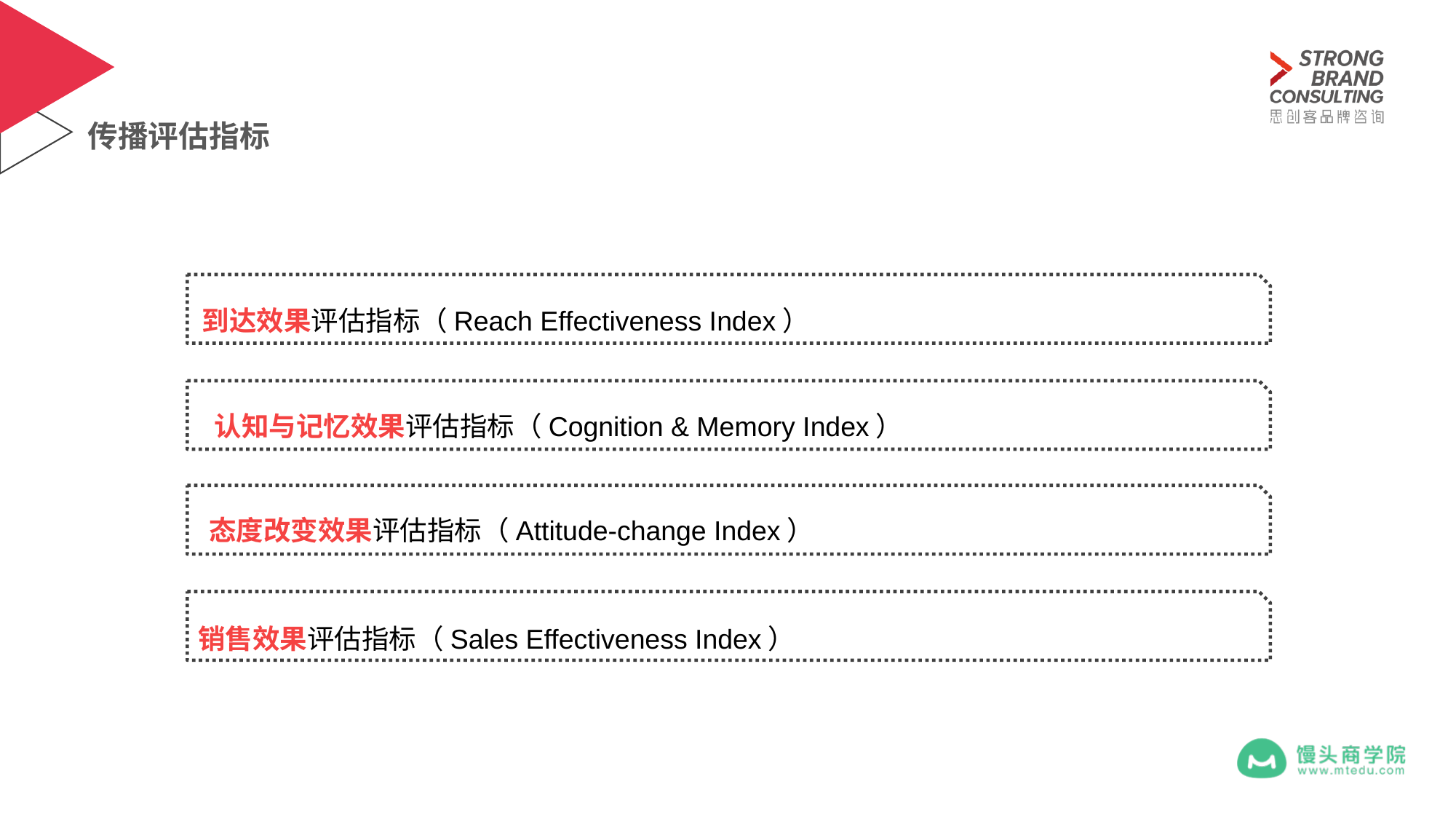

传播评估指标
到达效果评估指标（Reach Effectiveness Index）

认知与记忆效果评估指标（Cognition & Memory Index）

态度改变效果评估指标（Attitude-change Index）

销售效果评估指标（Sales Effectiveness Index）